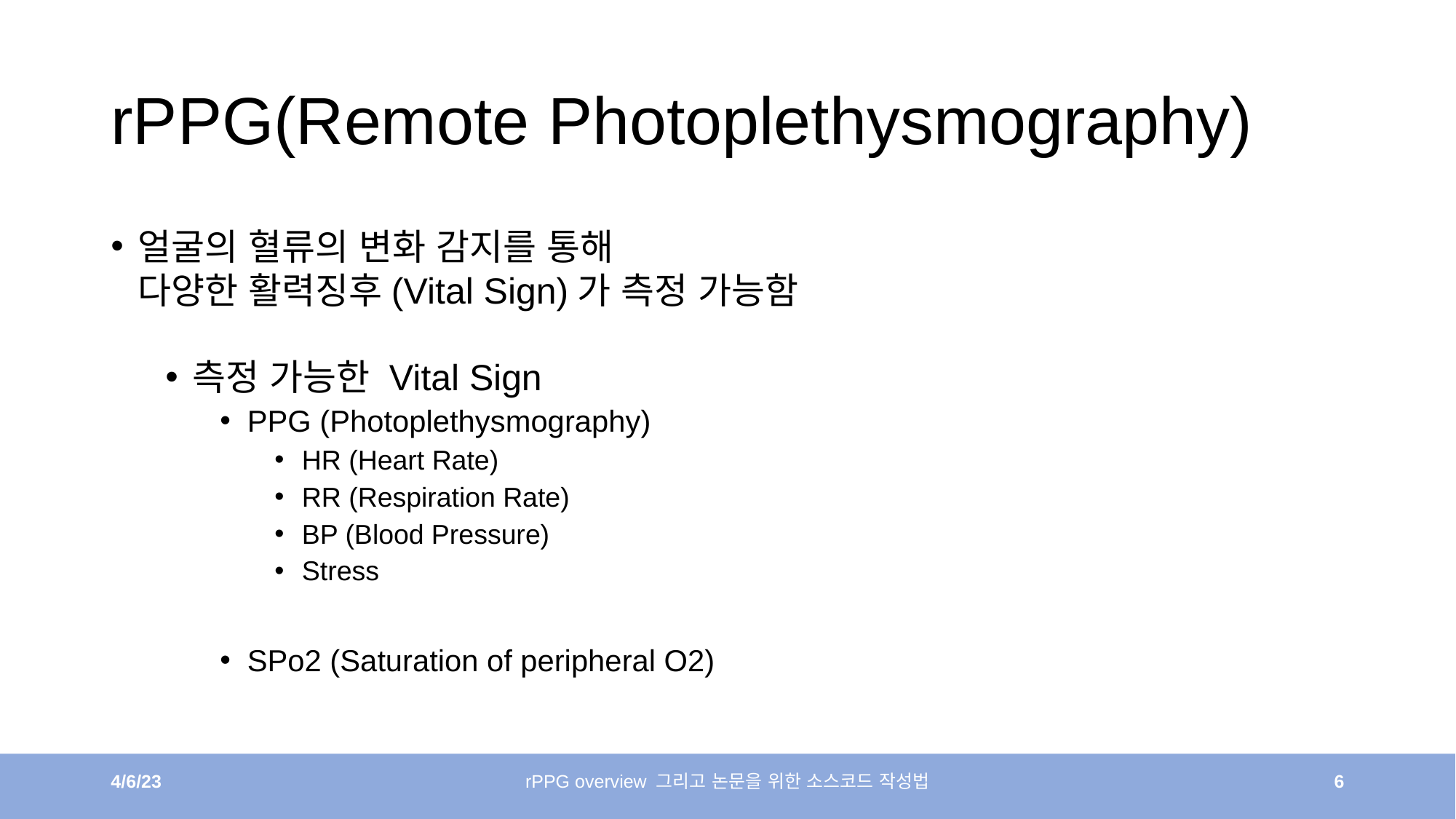

# rPPG(Remote Photoplethysmography)
얼굴의 혈류의 변화 감지를 통해
다양한 활력징후(Vital Sign)가 측정 가능함

측정 가능한 Vital Sign
PPG (Photoplethysmography)
HR (Heart Rate)
RR (Respiration Rate)
BP (Blood Pressure)
Stress

SPo2 (Saturation of peripheral O2)

4/6/23
rPPG overview 그리고 논문을 위한 소스코드 작성법
6